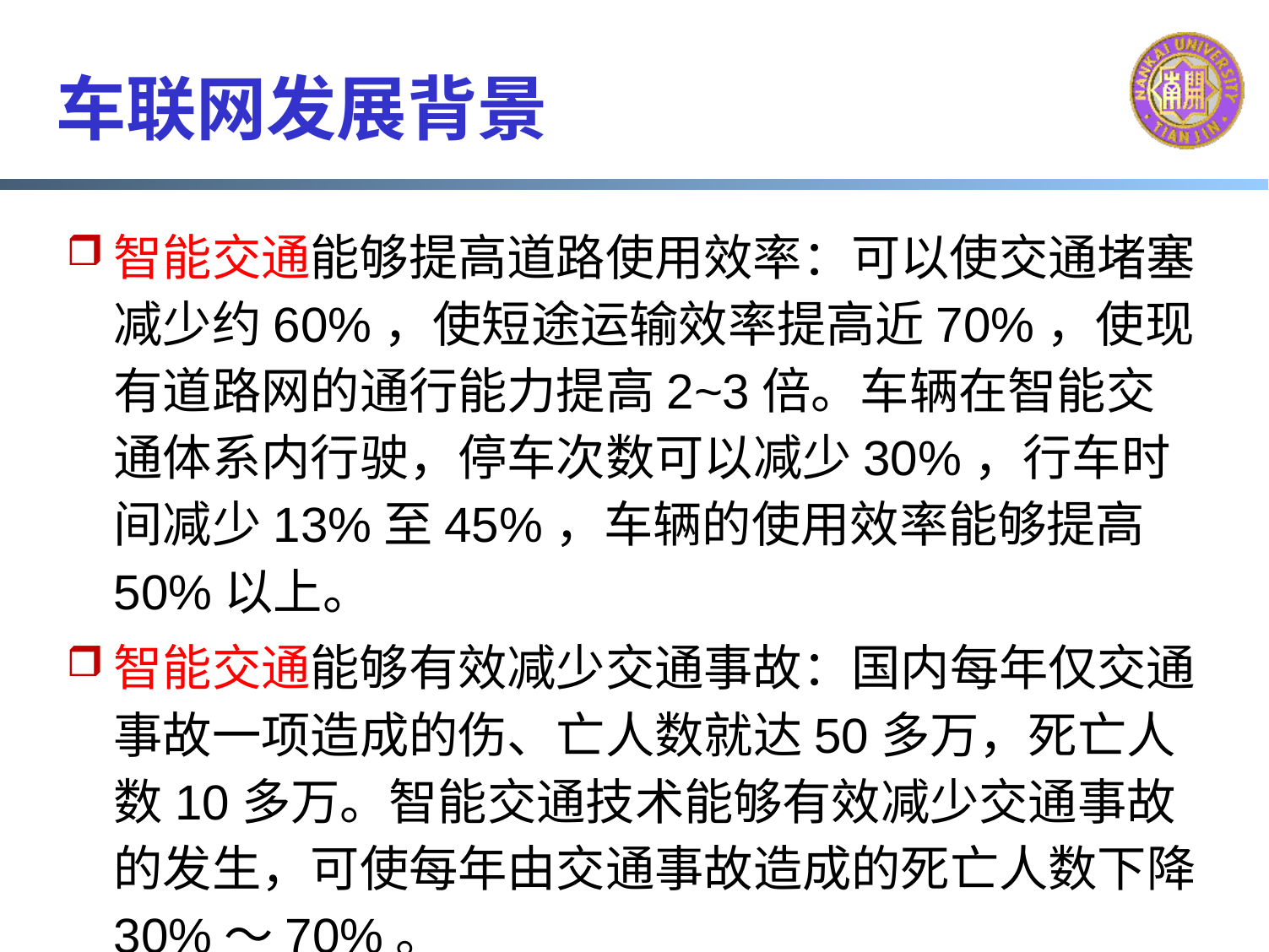

# 车联网发展背景
智能交通能够提高道路使用效率：可以使交通堵塞减少约60%，使短途运输效率提高近70%，使现有道路网的通行能力提高2~3倍。车辆在智能交通体系内行驶，停车次数可以减少30%，行车时间减少13%至45%，车辆的使用效率能够提高50%以上。
智能交通能够有效减少交通事故：国内每年仅交通事故一项造成的伤、亡人数就达50多万，死亡人数10多万。智能交通技术能够有效减少交通事故的发生，可使每年由交通事故造成的死亡人数下降30%～70%。